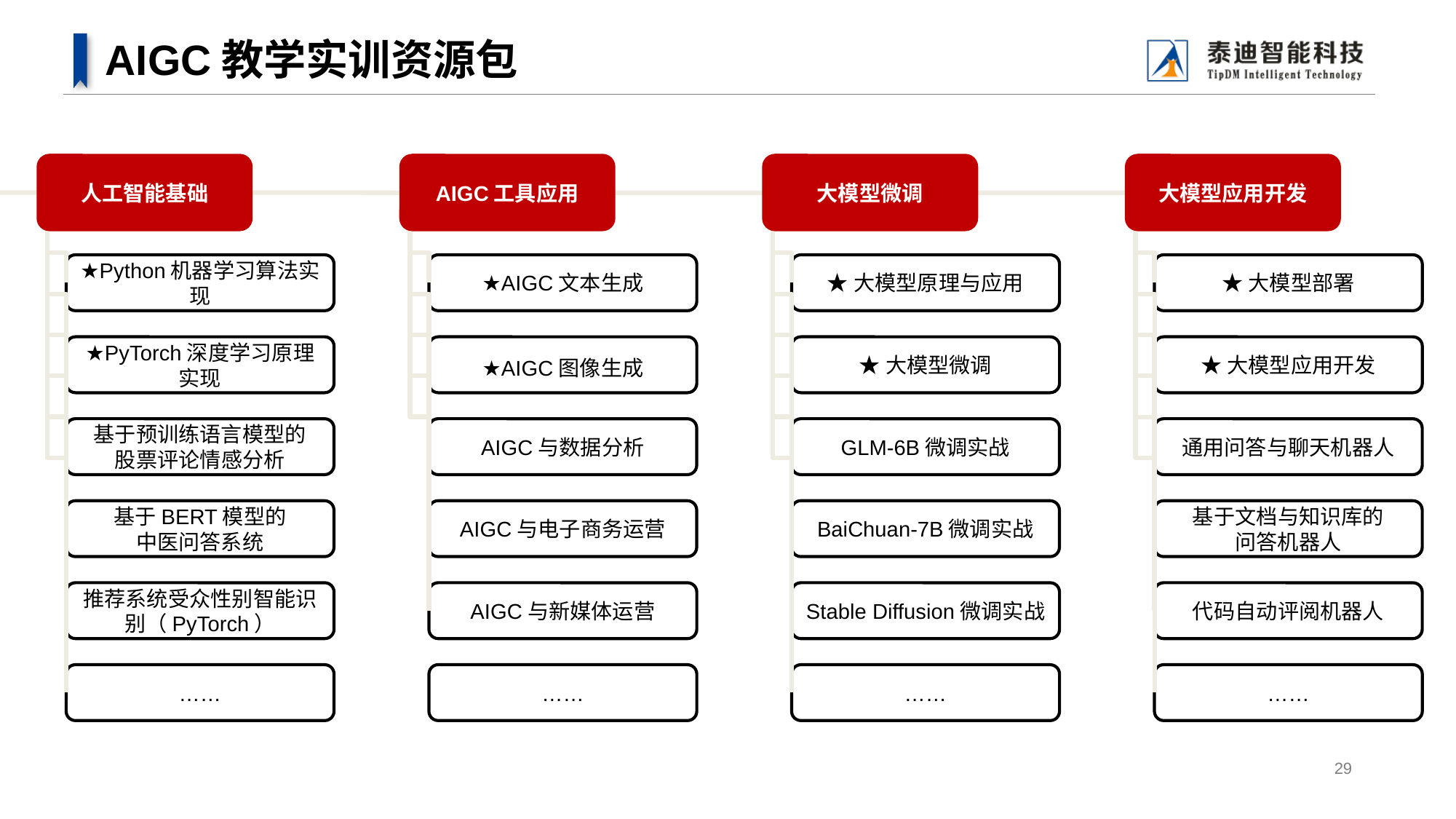

# AIGC教学实训资源包
人工智能基础

★Python机器学习算法实现
★PyTorch深度学习原理实现
基于预训练语言模型的
股票评论情感分析
基于BERT模型的
中医问答系统
推荐系统受众性别智能识别（PyTorch）
……
AIGC工具应用

★AIGC文本生成
★AIGC图像生成
AIGC与数据分析
AIGC与电子商务运营
AIGC与新媒体运营
……
大模型微调

★大模型原理与应用
★大模型微调
GLM-6B微调实战
BaiChuan-7B微调实战
Stable Diffusion微调实战
……
大模型应用开发

★大模型部署
★大模型应用开发
通用问答与聊天机器人
基于文档与知识库的
问答机器人
代码自动评阅机器人
……